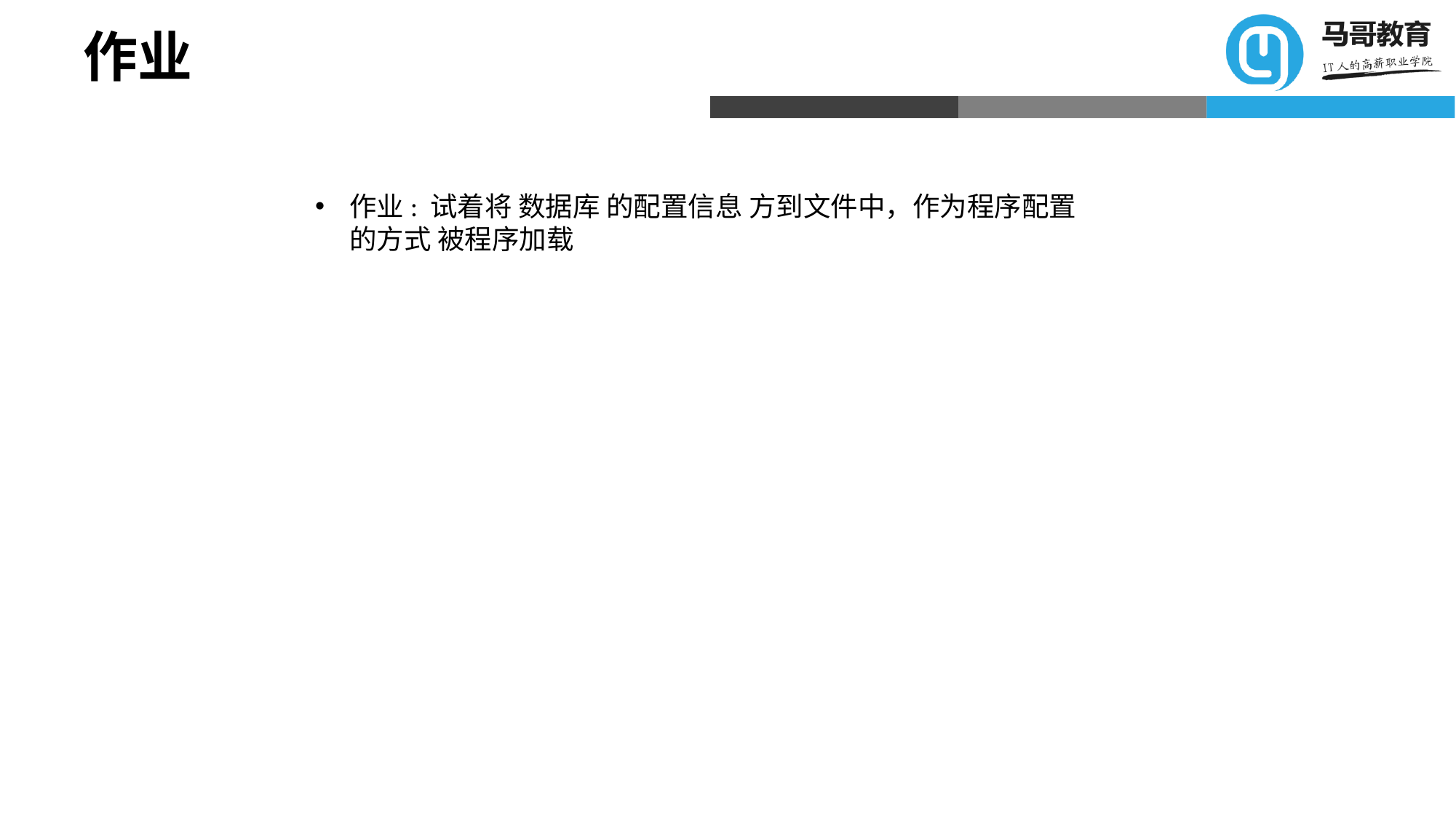

# 作业
作业: 试着将 数据库 的配置信息 方到文件中，作为程序配置的方式 被程序加载